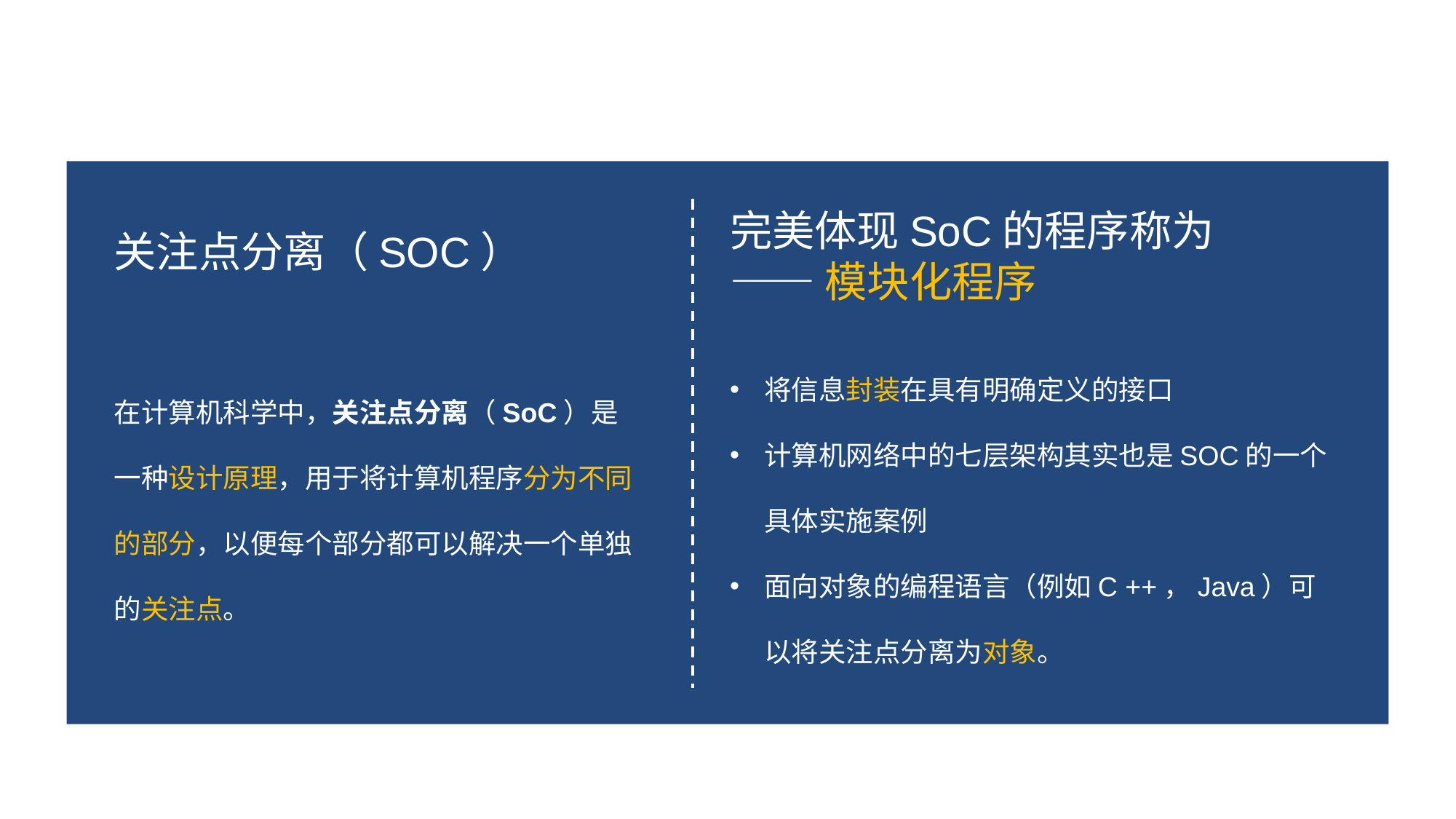

完美体现SoC的程序称为
——模块化程序
关注点分离（SOC）
将信息封装在具有明确定义的接口
计算机网络中的七层架构其实也是SOC的一个具体实施案例
面向对象的编程语言（例如C ++，Java）可以将关注点分离为对象。
在计算机科学中，关注点分离（SoC）是一种设计原理，用于将计算机程序分为不同的部分，以便每个部分都可以解决一个单独的关注点。